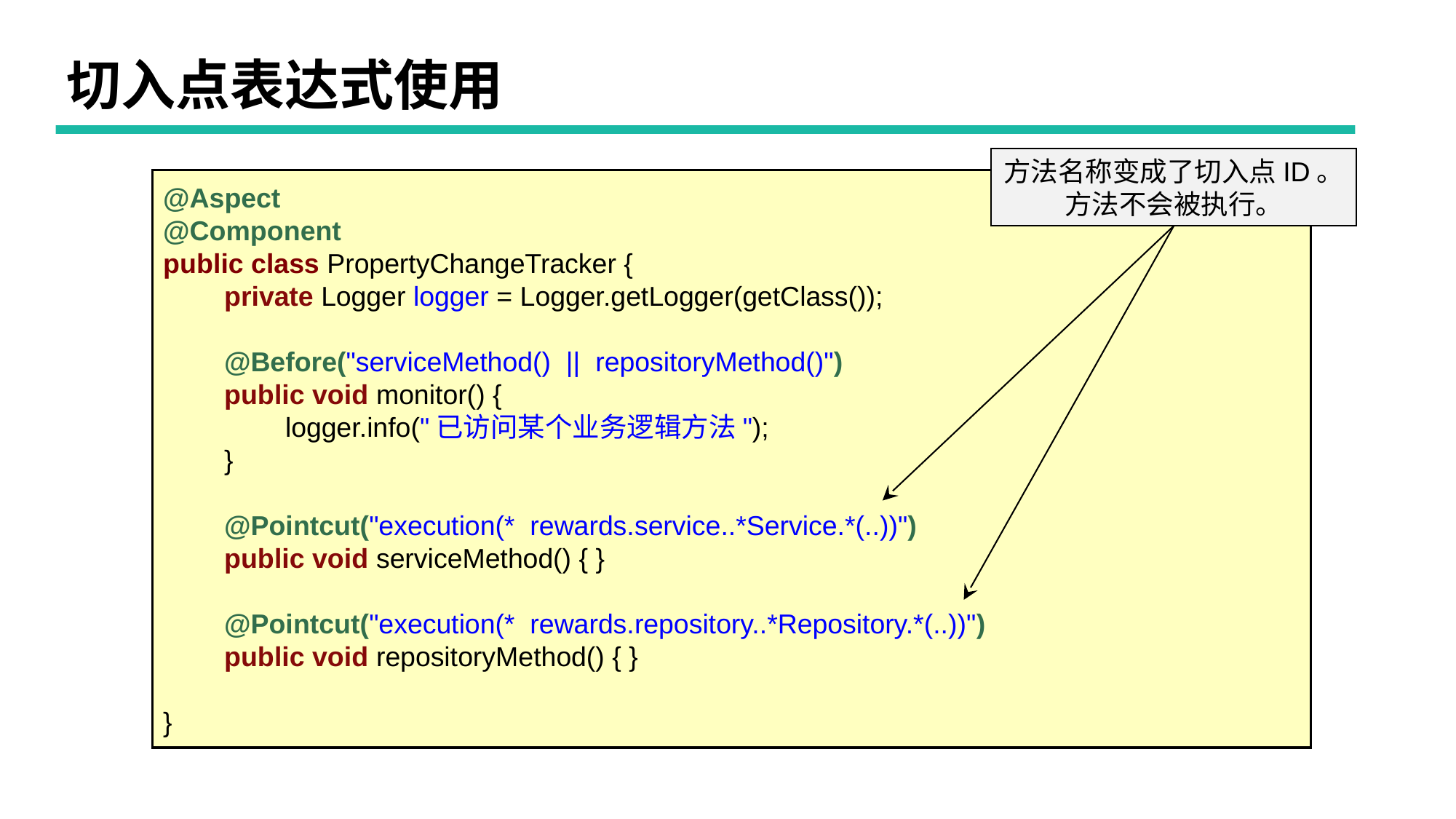

# 切入点表达式使用
方法名称变成了切入点ID。
方法不会被执行。
@Aspect
@Component
public class PropertyChangeTracker {
        private Logger logger = Logger.getLogger(getClass());

        @Before("serviceMethod()  ||  repositoryMethod()")
        public void monitor() {
                logger.info("已访问某个业务逻辑方法");
        }

        @Pointcut("execution(*  rewards.service..*Service.*(..))")
        public void serviceMethod() { }

        @Pointcut("execution(*  rewards.repository..*Repository.*(..))")
        public void repositoryMethod() { }

}